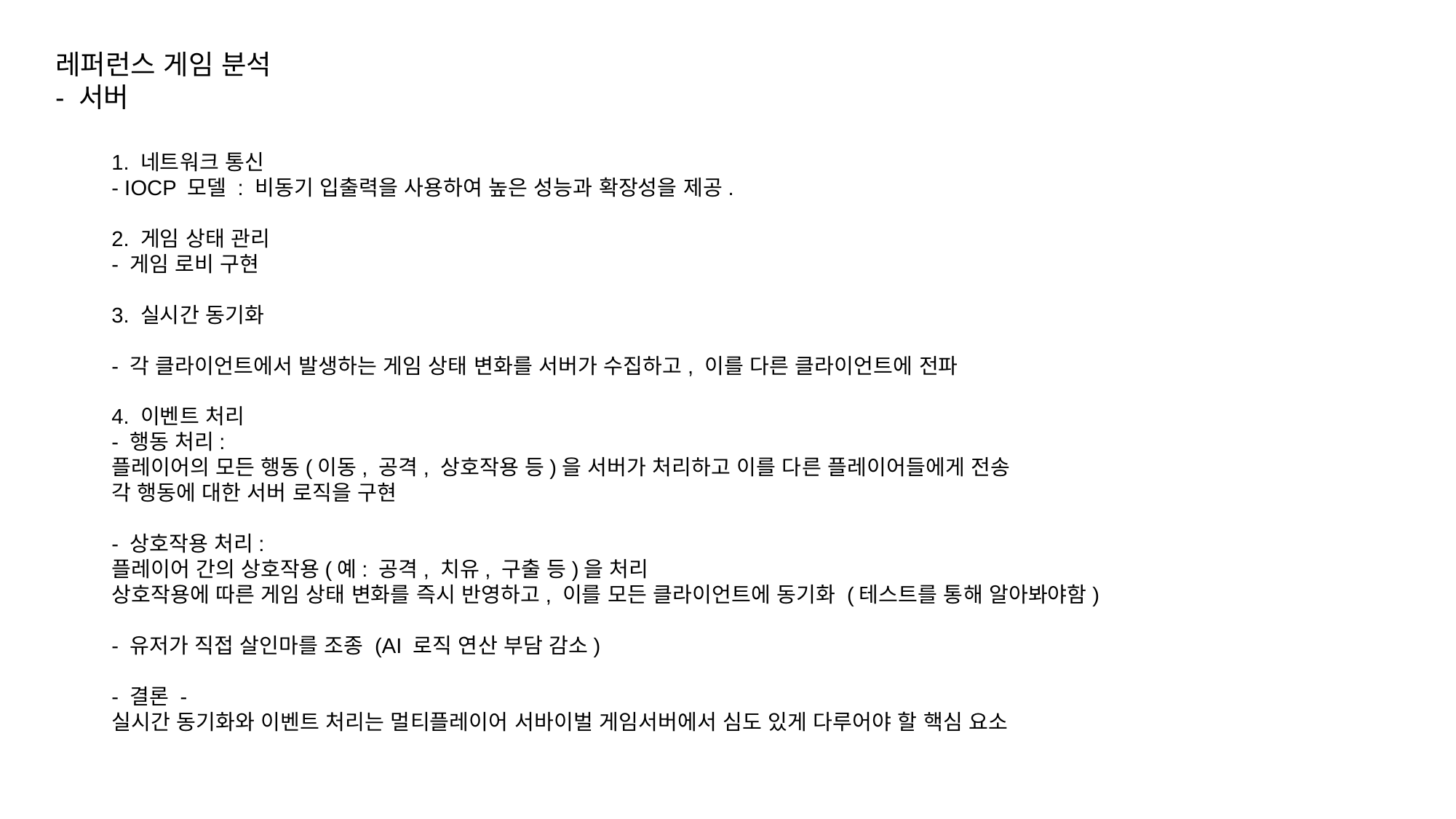

레퍼런스 게임 분석
- 서버
1. 네트워크 통신
- IOCP 모델 : 비동기 입출력을 사용하여 높은 성능과 확장성을 제공.

2. 게임 상태 관리
- 게임 로비 구현

3. 실시간 동기화

- 각 클라이언트에서 발생하는 게임 상태 변화를 서버가 수집하고, 이를 다른 클라이언트에 전파

4. 이벤트 처리
- 행동 처리:
플레이어의 모든 행동(이동, 공격, 상호작용 등)을 서버가 처리하고 이를 다른 플레이어들에게 전송
각 행동에 대한 서버 로직을 구현

- 상호작용 처리:
플레이어 간의 상호작용(예: 공격, 치유, 구출 등)을 처리
상호작용에 따른 게임 상태 변화를 즉시 반영하고, 이를 모든 클라이언트에 동기화 (테스트를 통해 알아봐야함)

- 유저가 직접 살인마를 조종 (AI 로직 연산 부담 감소)

- 결론 -
실시간 동기화와 이벤트 처리는 멀티플레이어 서바이벌 게임서버에서 심도 있게 다루어야 할 핵심 요소